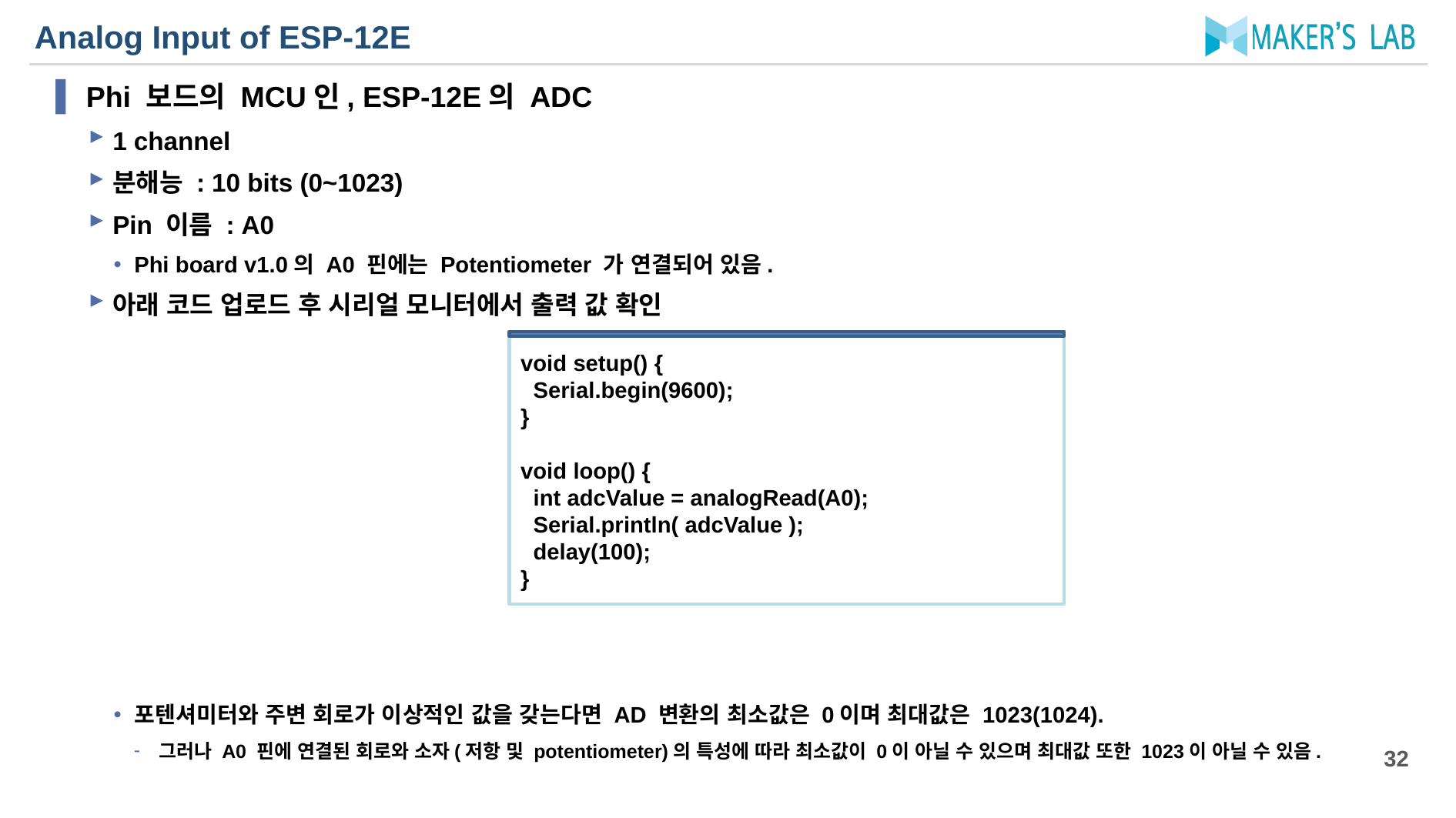

# Analog Input of ESP-12E
Phi 보드의 MCU인, ESP-12E의 ADC
1 channel
분해능 : 10 bits (0~1023)
Pin 이름 : A0
Phi board v1.0의 A0 핀에는 Potentiometer 가 연결되어 있음.
아래 코드 업로드 후 시리얼 모니터에서 출력 값 확인

포텐셔미터와 주변 회로가 이상적인 값을 갖는다면 AD 변환의 최소값은 0이며 최대값은 1023(1024).
그러나 A0 핀에 연결된 회로와 소자(저항 및 potentiometer)의 특성에 따라 최소값이 0이 아닐 수 있으며 최대값 또한 1023이 아닐 수 있음.

void setup() {
  Serial.begin(9600);
}

void loop() {
  int adcValue = analogRead(A0);
  Serial.println( adcValue );
  delay(100);
}
32